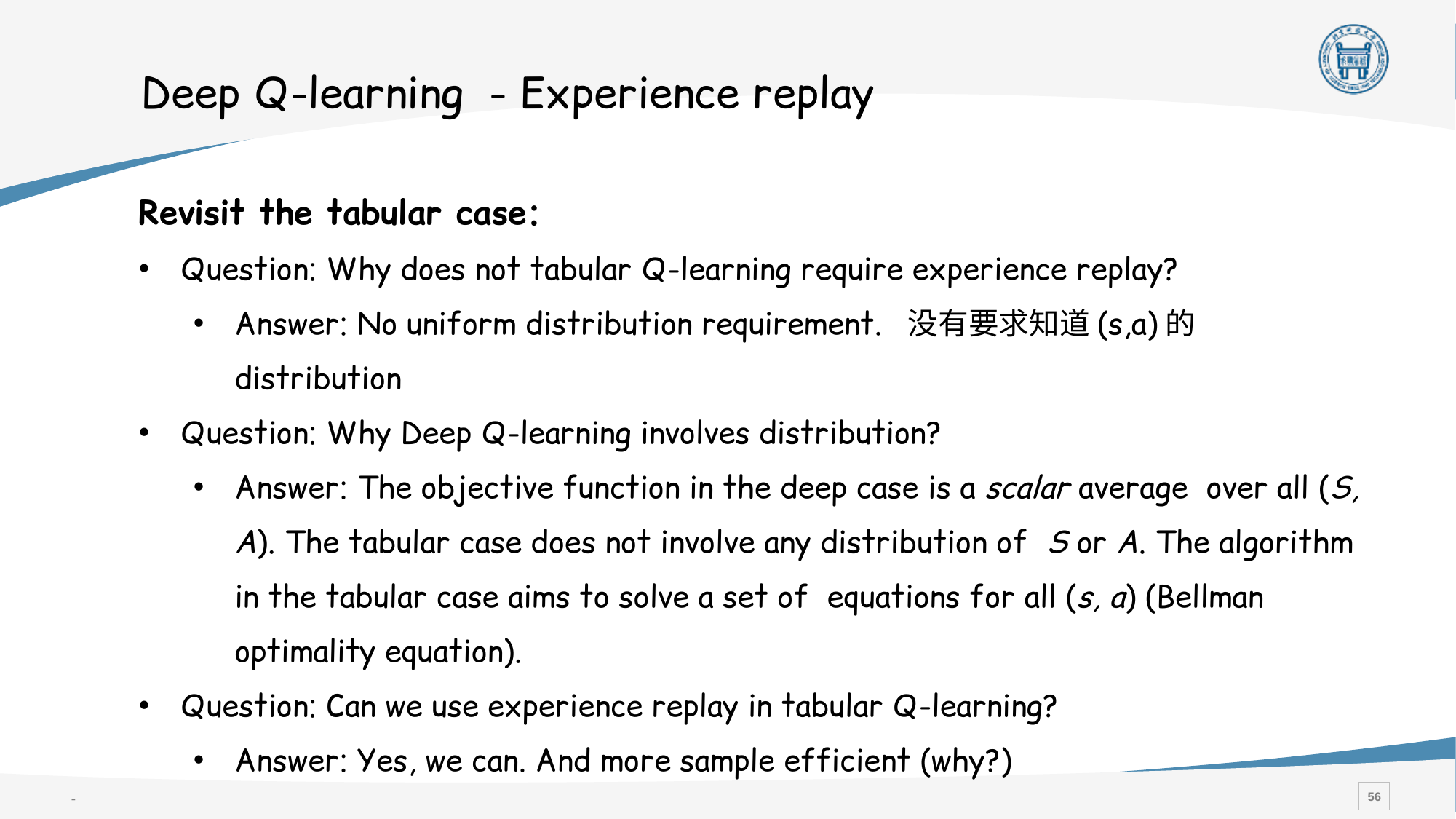

# Deep Q-learning  - Experience replay
Revisit the tabular case:
Question: Why does not tabular Q-learning require experience replay?
Answer: No uniform distribution requirement.  没有要求知道(s,a)的distribution
Question: Why Deep Q-learning involves distribution?
Answer: The objective function in the deep case is a scalar average  over all (S, A). The tabular case does not involve any distribution of  S or A. The algorithm in the tabular case aims to solve a set of  equations for all (s, a) (Bellman optimality equation).
Question: Can we use experience replay in tabular Q-learning?
Answer: Yes, we can. And more sample efficient (why?)